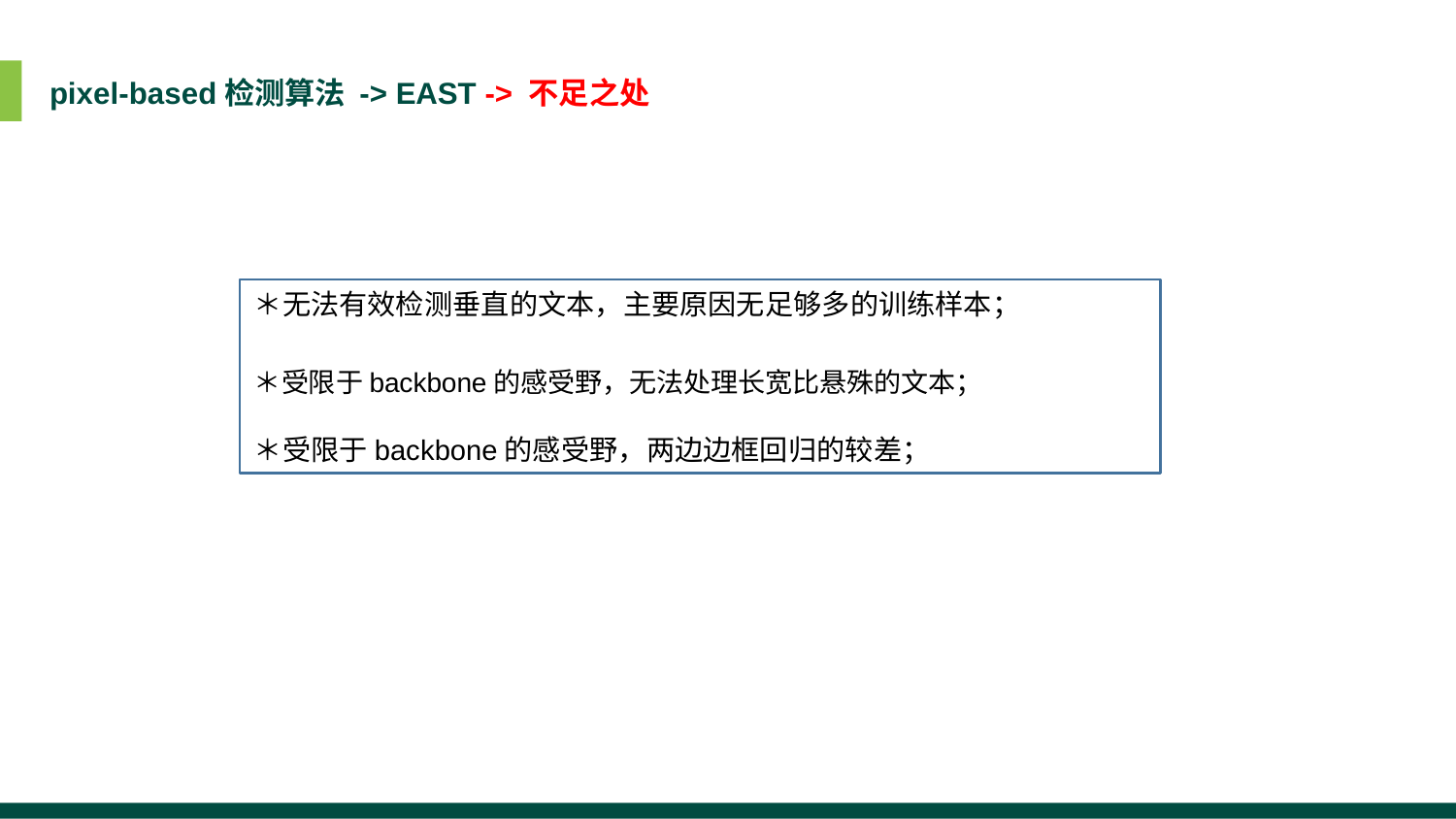

pixel-based检测算法 -> EAST -> 不足之处
＊无法有效检测垂直的文本，主要原因无足够多的训练样本；

＊受限于backbone的感受野，无法处理长宽比悬殊的文本；

＊受限于backbone的感受野，两边边框回归的较差；